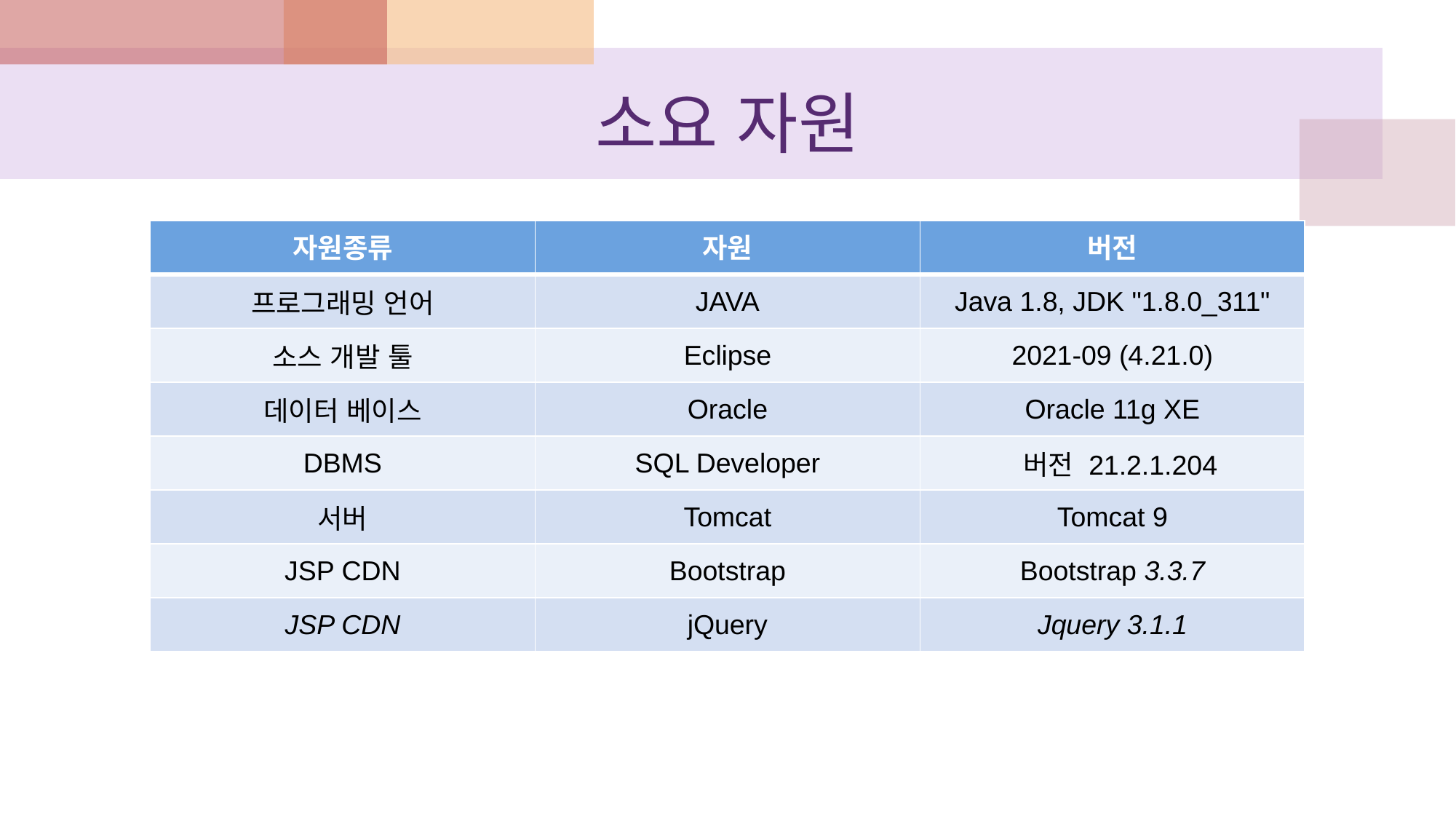

# 소요 자원
| 자원종류 | 자원 | 버전 |
| --- | --- | --- |
| 프로그래밍 언어 | JAVA | Java 1.8, JDK "1.8.0\_311" |
| 소스 개발 툴 | Eclipse | 2021-09 (4.21.0) |
| 데이터 베이스 | Oracle | Oracle 11g XE |
| DBMS | SQL Developer | 버전 21.2.1.204 |
| 서버 | Tomcat | Tomcat 9 |
| JSP CDN | Bootstrap | Bootstrap 3.3.7 |
| JSP CDN | jQuery | Jquery 3.1.1 |